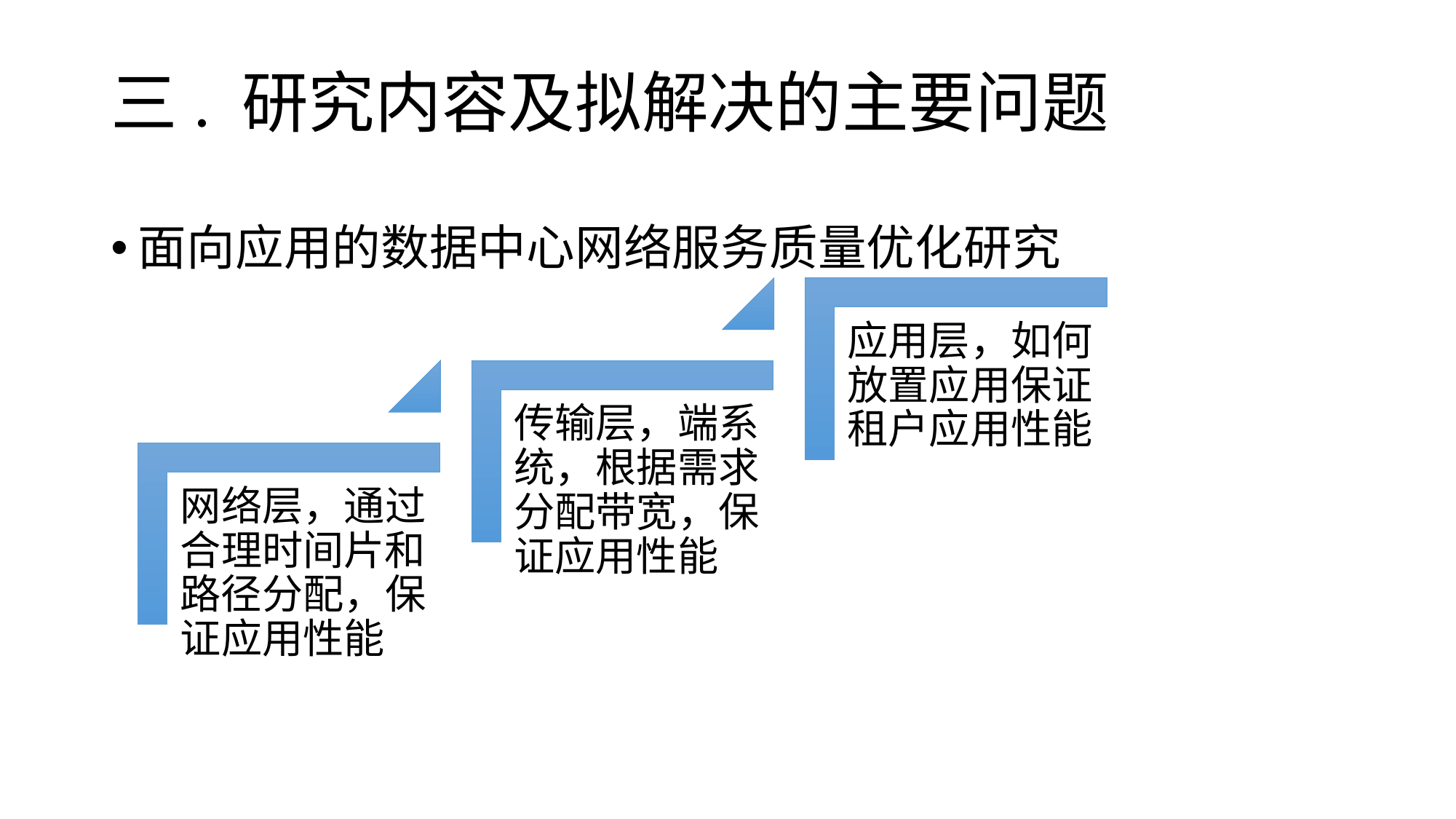

# 三. 研究内容及拟解决的主要问题
网络层，通过合理时间片和路径分配，保证应用性能
传输层，端系统，根据需求分配带宽，保证应用性能
应用层，如何放置应用保证租户应用性能
面向应用的数据中心网络服务质量优化研究